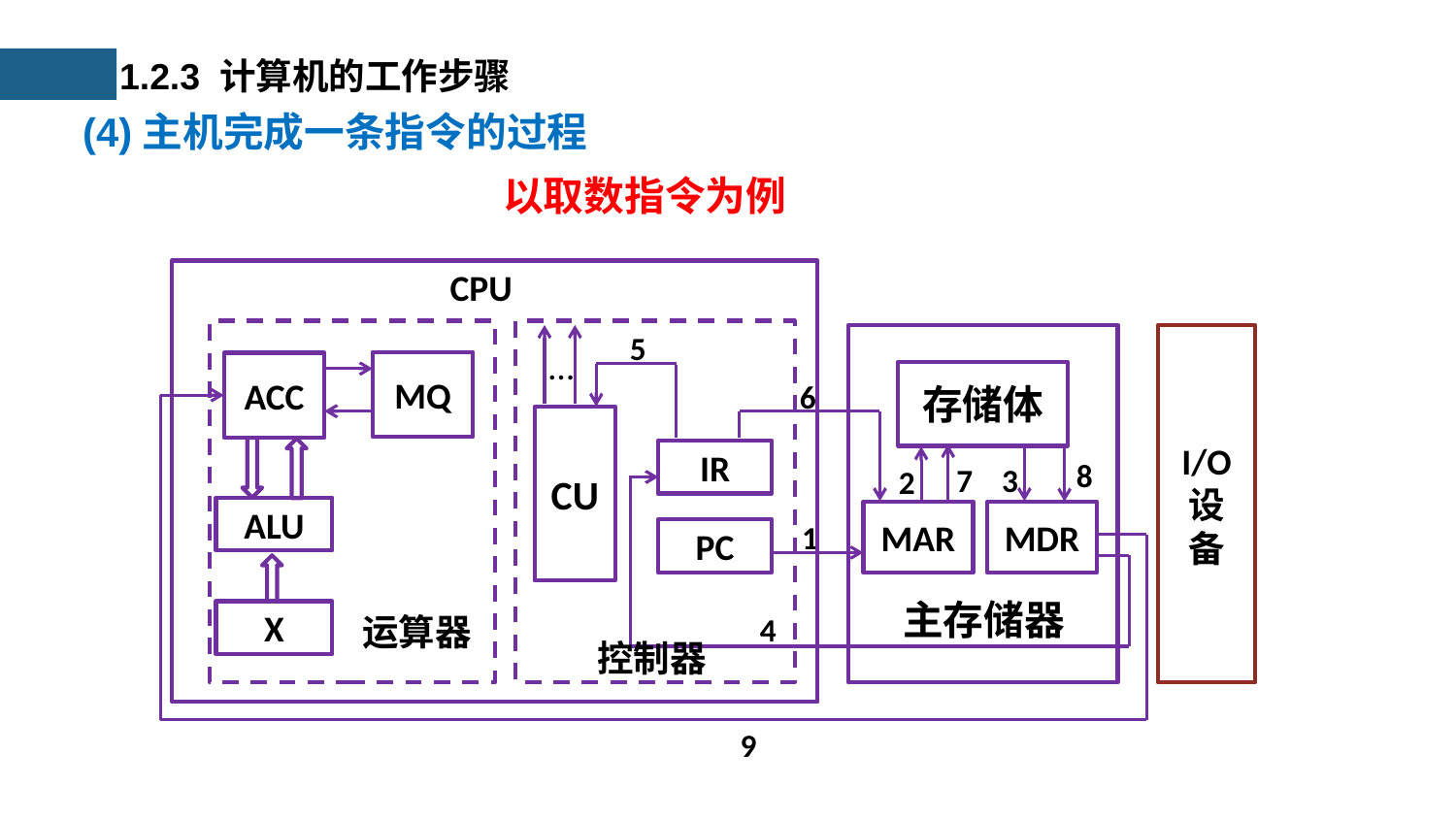

1.2.3 计算机的工作步骤
(4)主机完成一条指令的过程
以取数指令为例
CPU

CU
IR
PC
控制器
…

MQ
ACC

ALU

X
运算器

存储体
MDR
MAR
主存储器
I/O
设备
5
6
9
8
3
7
2
4
1